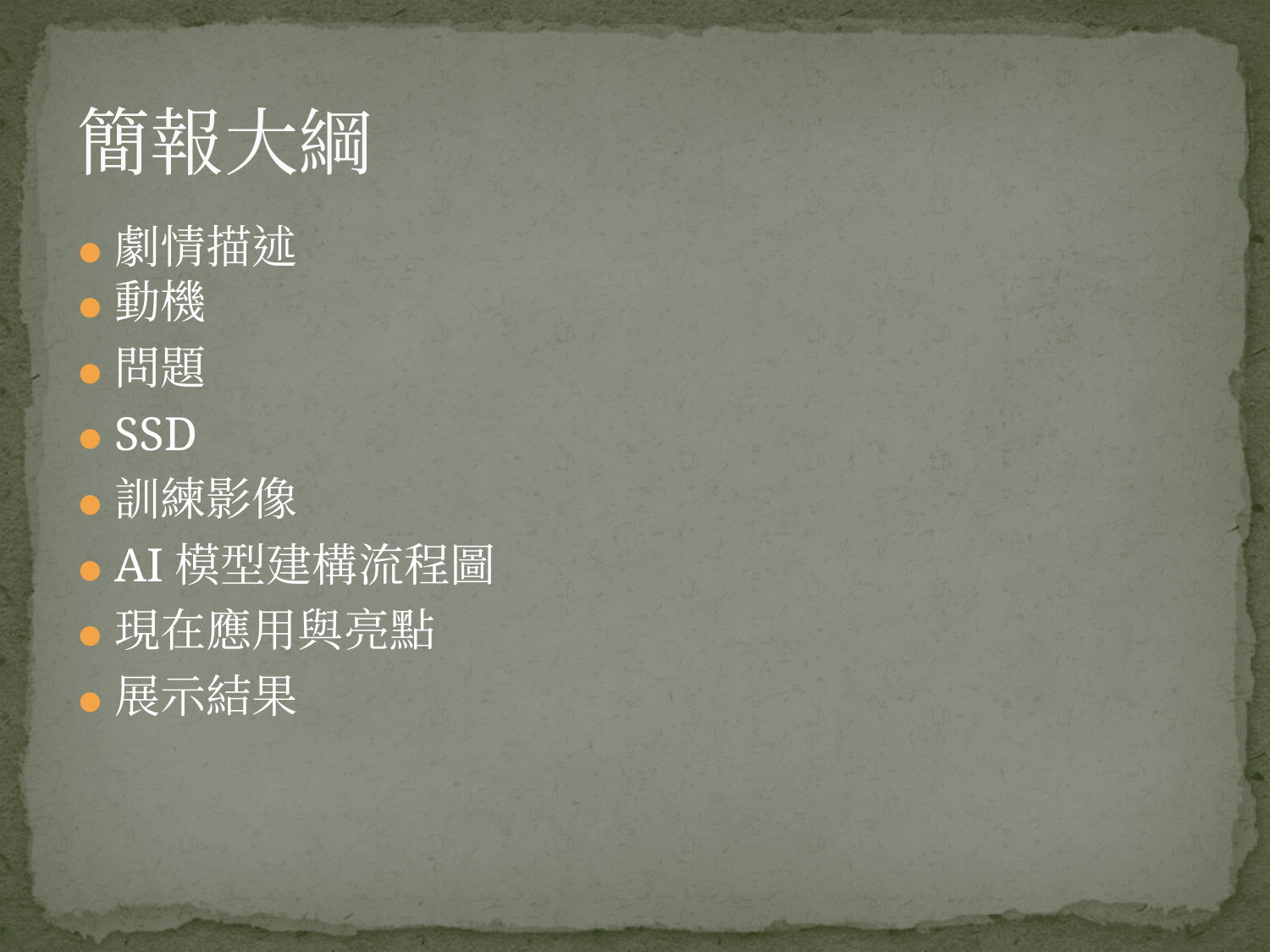

# 簡報大綱
劇情描述
動機
問題
SSD
訓練影像
AI模型建構流程圖
現在應用與亮點
展示結果